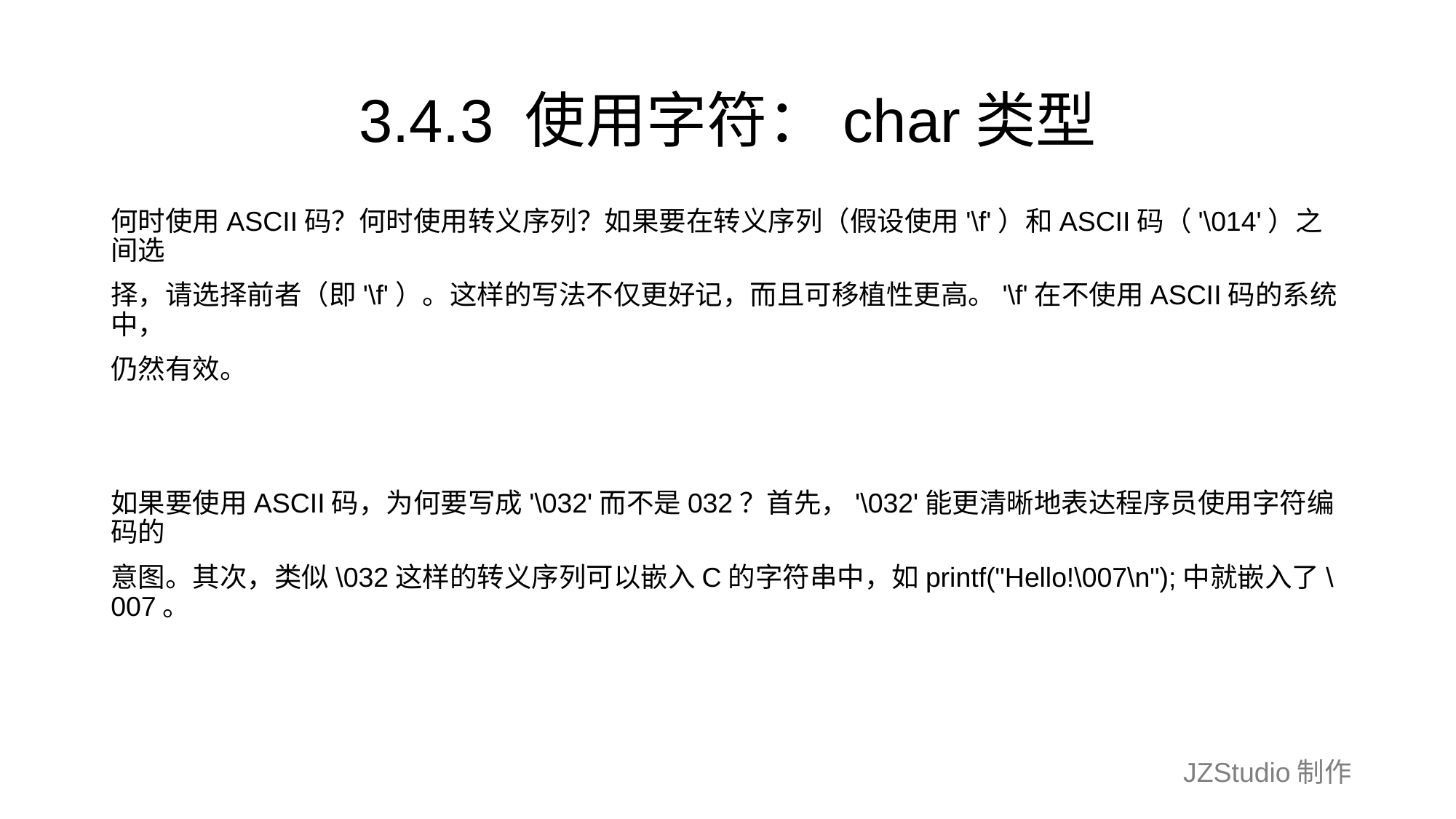

# 3.4.3 使用字符：char类型
何时使用ASCII码？何时使用转义序列？如果要在转义序列（假设使用'\f'）和ASCII码（'\014'）之间选
择，请选择前者（即'\f'）。这样的写法不仅更好记，而且可移植性更高。'\f'在不使用ASCII码的系统中，
仍然有效。

如果要使用ASCII码，为何要写成'\032'而不是032？首先，'\032'能更清晰地表达程序员使用字符编码的
意图。其次，类似\032这样的转义序列可以嵌入C的字符串中，如printf("Hello!\007\n");中就嵌入了\007。